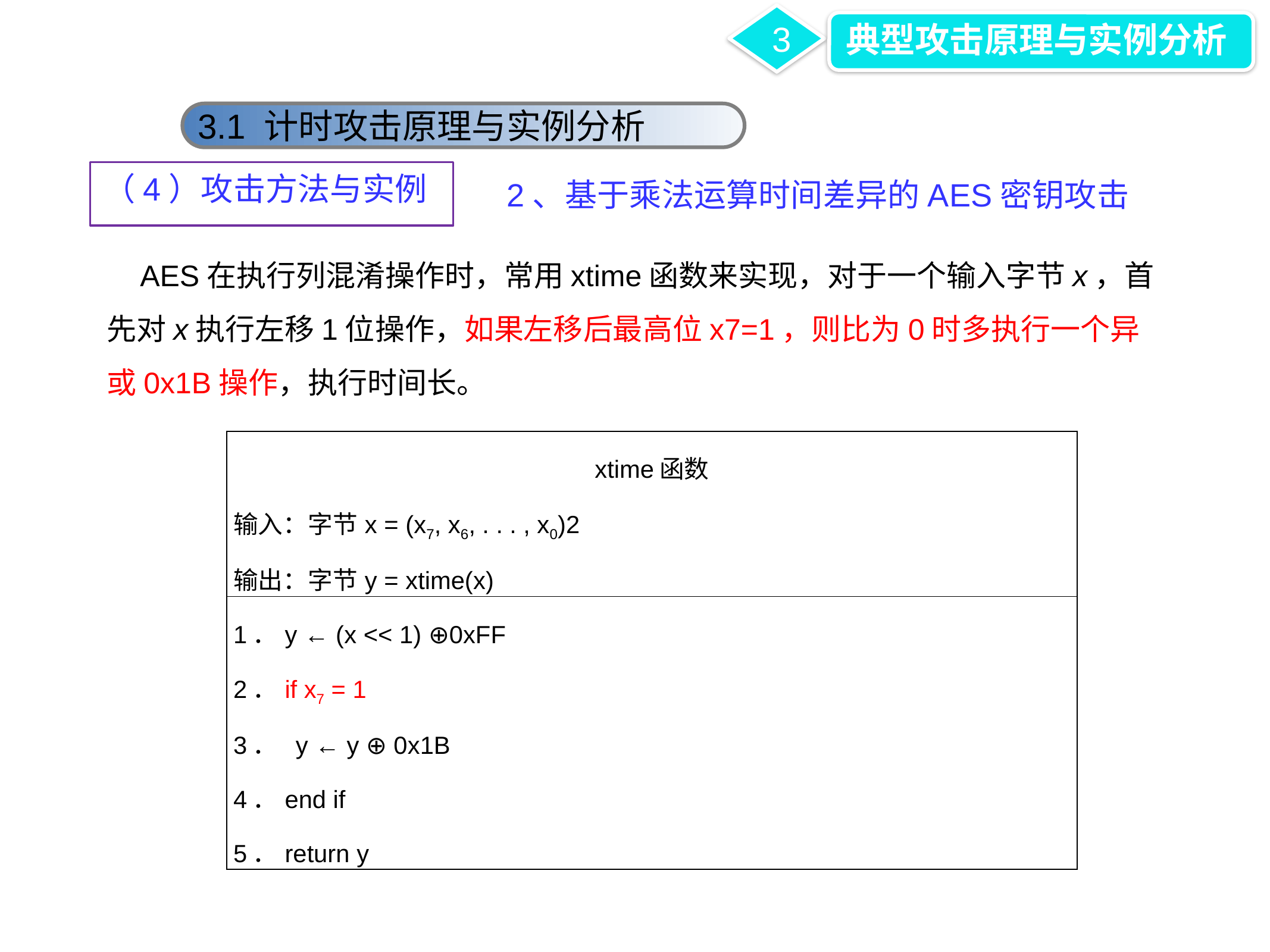

3

典型攻击原理与实例分析
3.1 计时攻击原理与实例分析
（4）攻击方法与实例
2、基于乘法运算时间差异的AES密钥攻击
    AES在执行列混淆操作时，常用xtime函数来实现，对于一个输入字节x，首先对x执行左移1位操作，如果左移后最高位x7=1，则比为0时多执行一个异或0x1B操作，执行时间长。
| xtime函数 输入：字节x = (x7, x6, . . . , x0)2 输出：字节y = xtime(x) |
| --- |
| 1．y ← (x << 1) ⊕0xFF 2．if x7 = 1 3． y ← y ⊕ 0x1B 4．end if 5．return y |